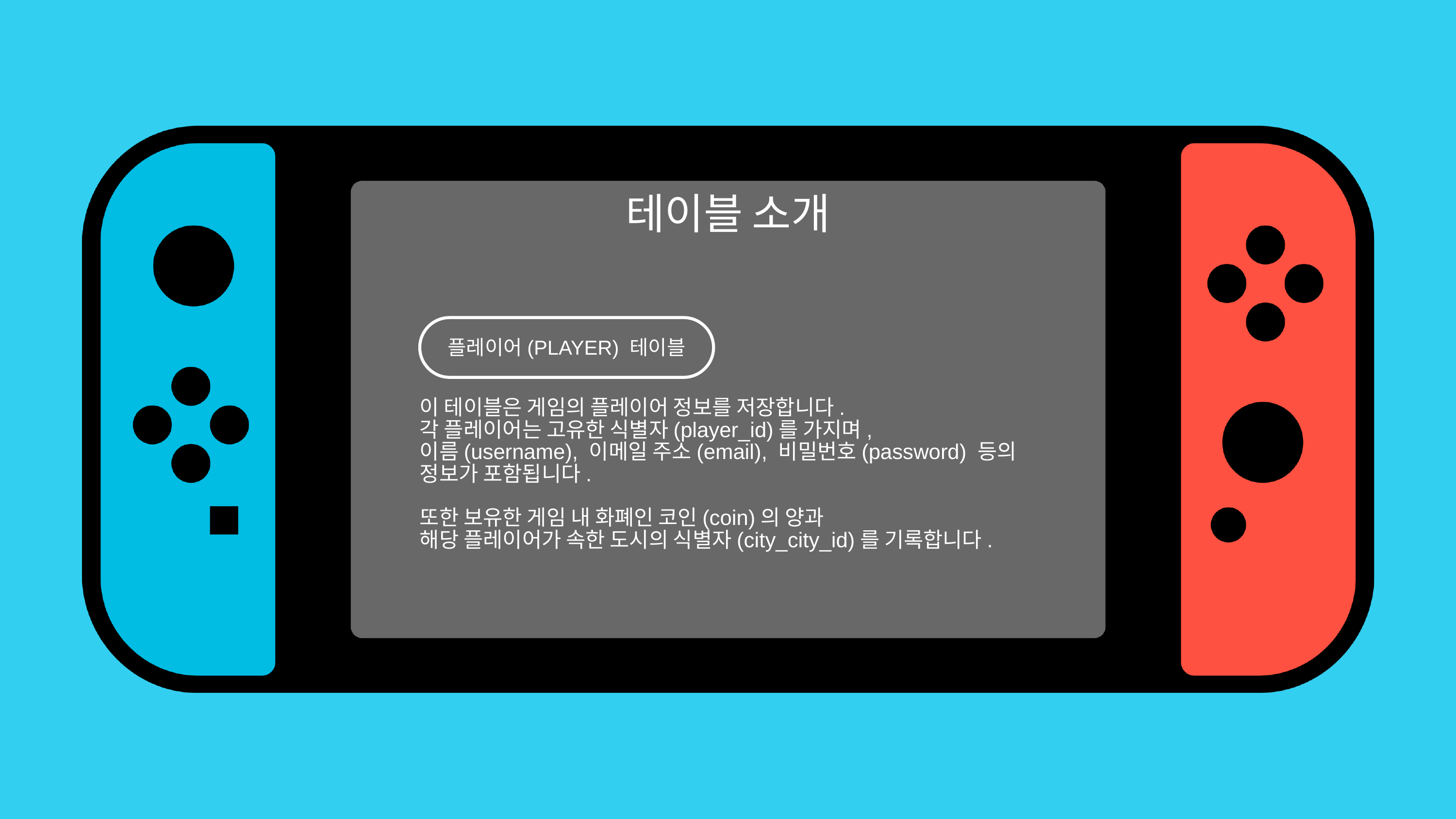

테이블 소개

플레이어(PLAYER) 테이블
이 테이블은 게임의 플레이어 정보를 저장합니다.
각 플레이어는 고유한 식별자(player_id)를 가지며,
이름(username), 이메일 주소(email), 비밀번호(password) 등의
정보가 포함됩니다.

또한 보유한 게임 내 화폐인 코인(coin)의 양과
해당 플레이어가 속한 도시의 식별자(city_city_id)를 기록합니다.